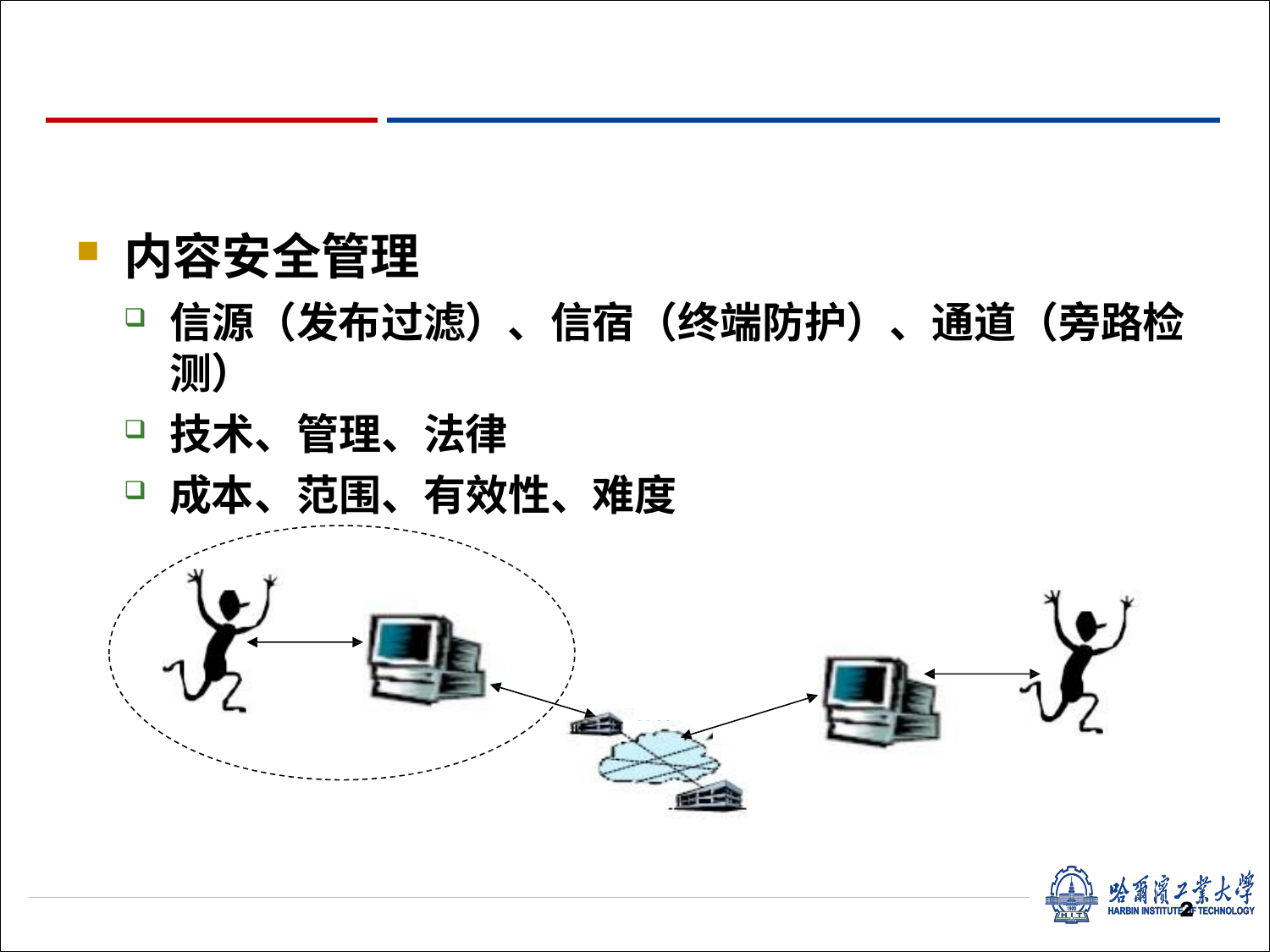

内容安全管理
信源（发布过滤）、信宿（终端防护）、通道（旁路检 测）
技术、管理、法律
成本、范围、有效性、难度

2